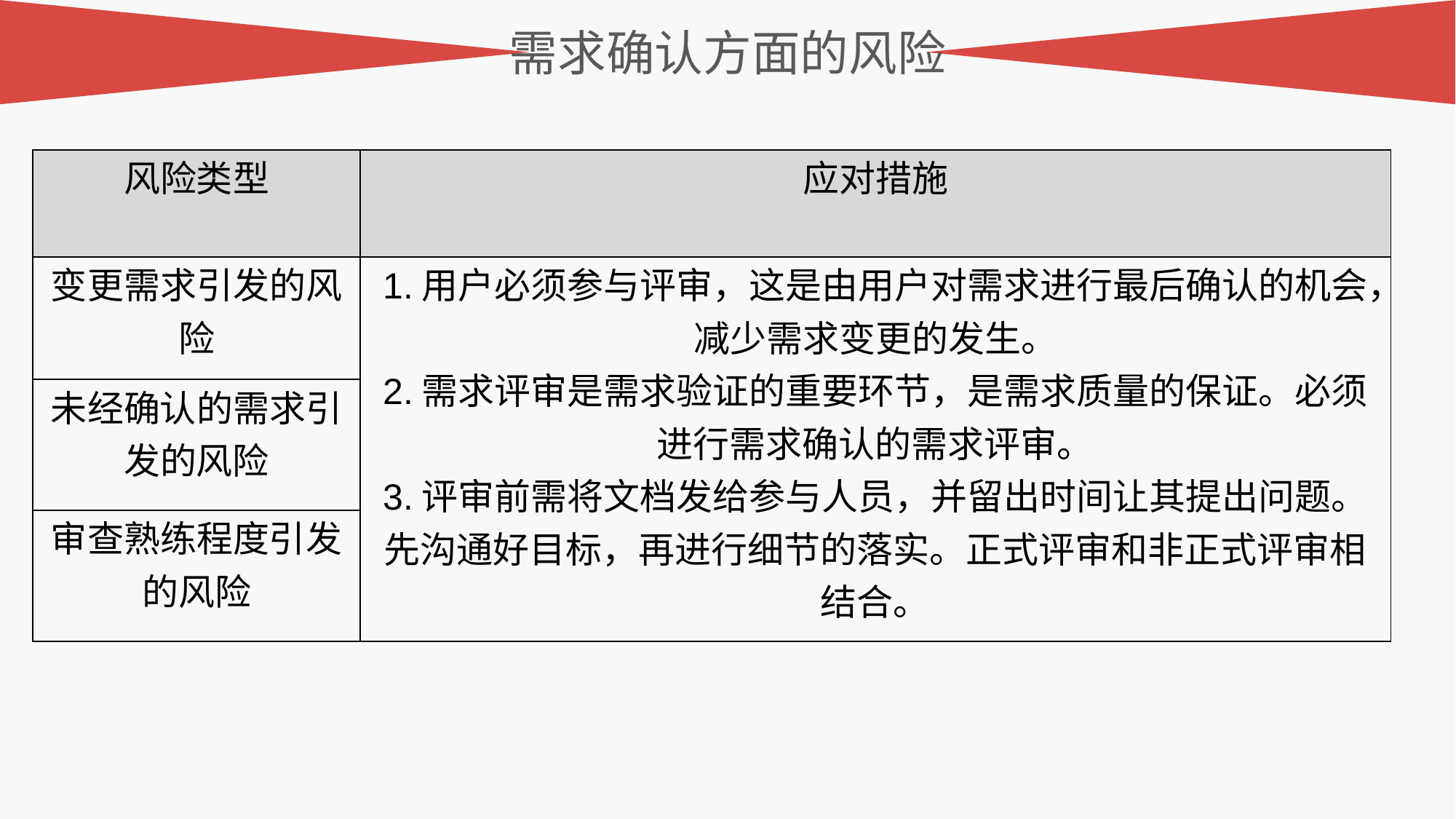

需求确认方面的风险
| 风险类型 | 应对措施 |
| --- | --- |
| 变更需求引发的风险 | 1.用户必须参与评审，这是由用户对需求进行最后确认的机会，减少需求变更的发生。 2.需求评审是需求验证的重要环节，是需求质量的保证。必须进行需求确认的需求评审。 3.评审前需将文档发给参与人员，并留出时间让其提出问题。先沟通好目标，再进行细节的落实。正式评审和非正式评审相结合。 |
| 未经确认的需求引发的风险 |  |
| 审查熟练程度引发的风险 |  |